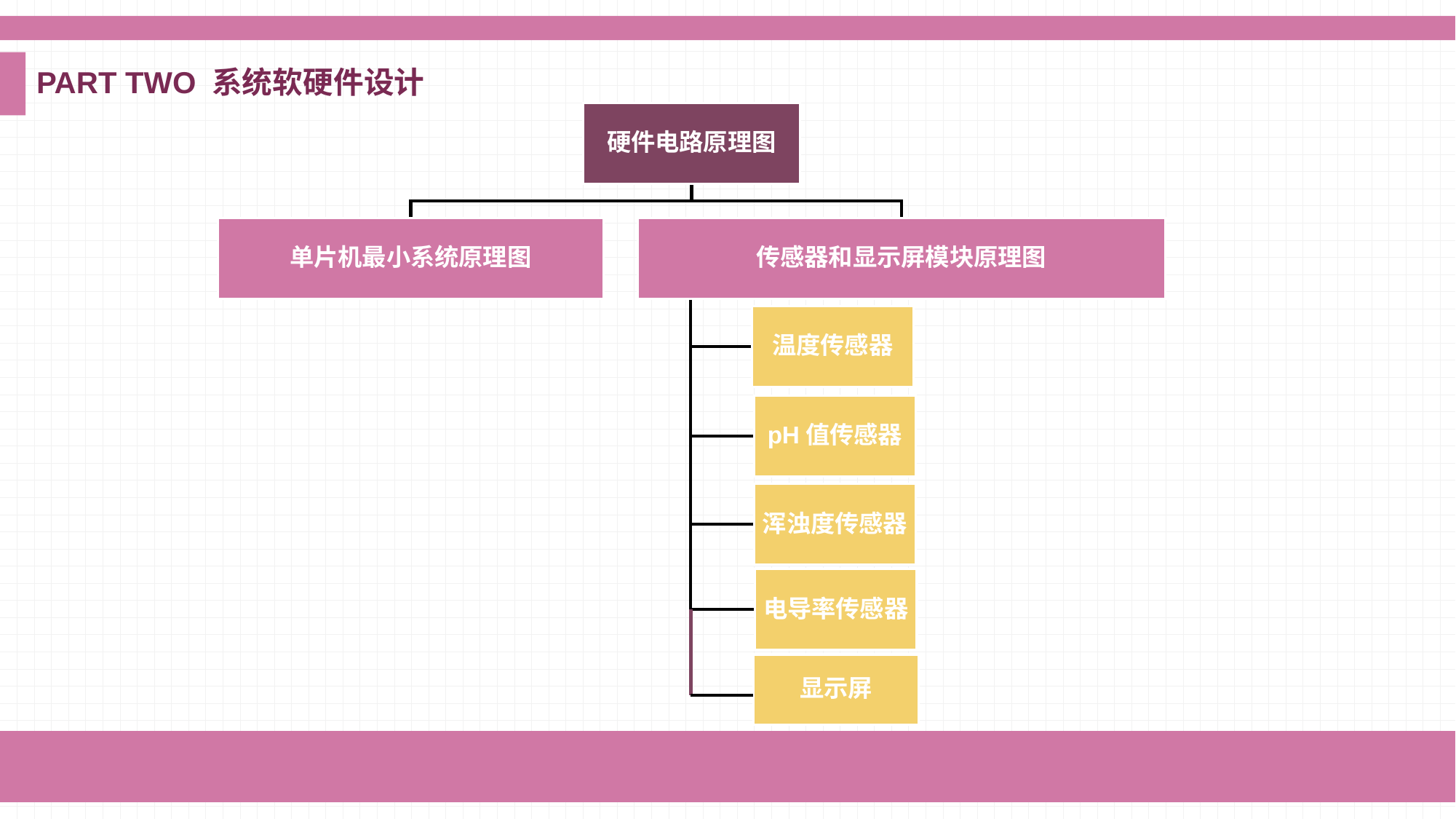

PART TWO 系统软硬件设计
硬件电路原理图
单片机最小系统原理图
传感器和显示屏模块原理图
温度传感器
pH值传感器
浑浊度传感器
电导率传感器
显示屏